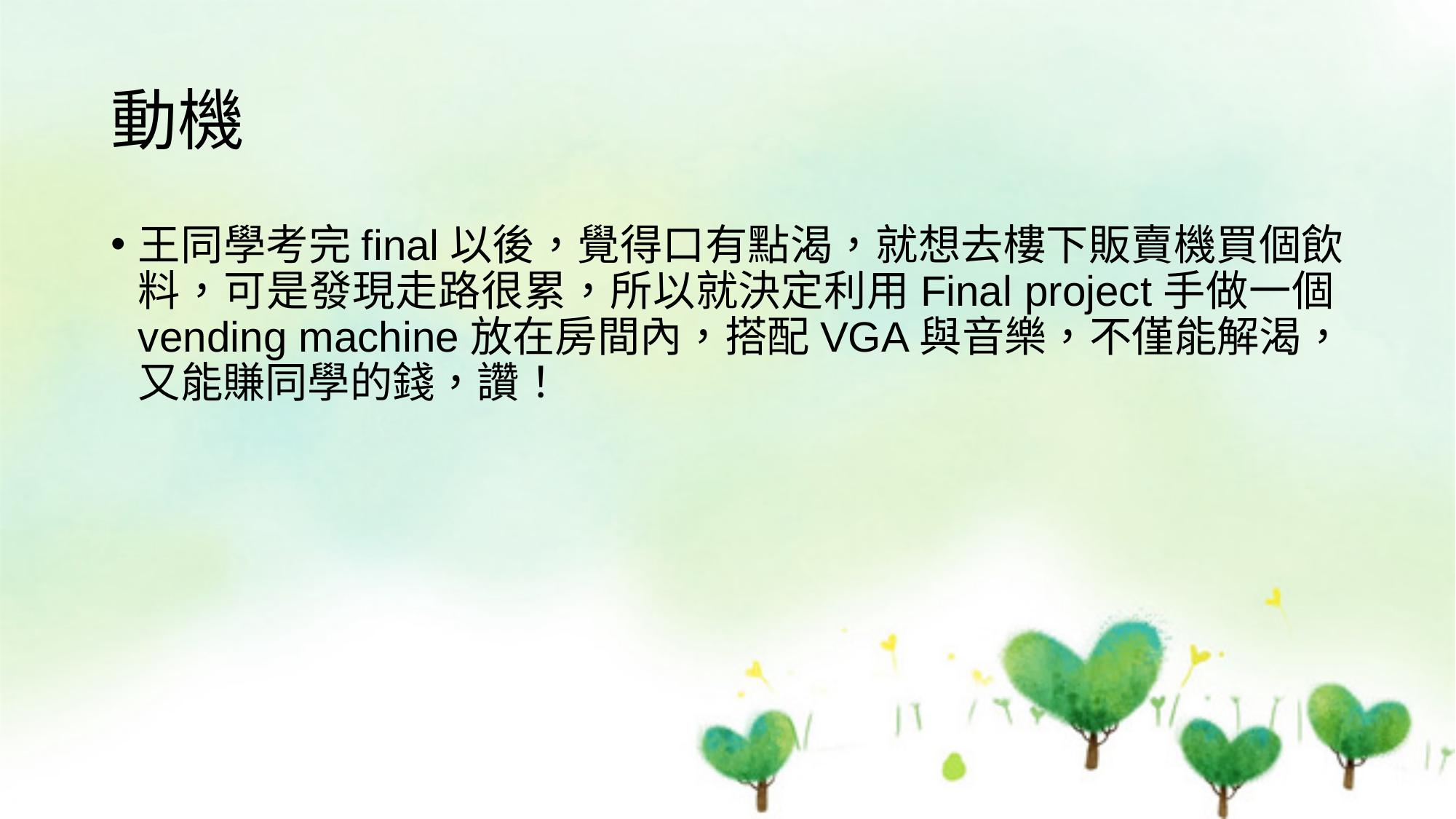

# 動機
王同學考完final以後，覺得口有點渴，就想去樓下販賣機買個飲料，可是發現走路很累，所以就決定利用Final project手做一個vending machine放在房間內，搭配VGA與音樂，不僅能解渴，又能賺同學的錢，讚！